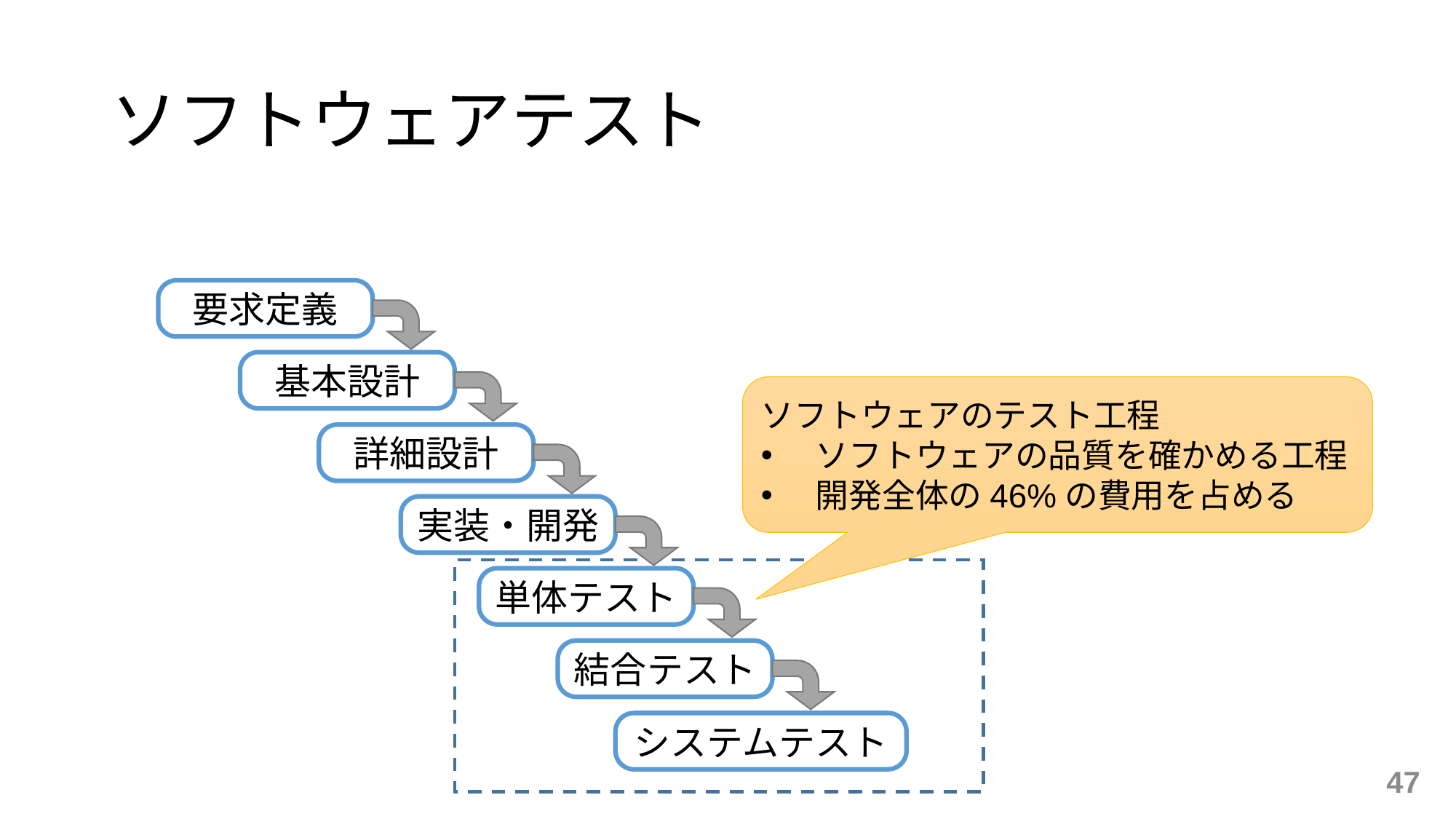

# ソフトウェアテスト

要求定義

基本設計

ソフトウェアのテスト工程
ソフトウェアの品質を確かめる工程
開発全体の46%の費用を占める
詳細設計

実装・開発

単体テスト

結合テスト

システムテスト
47